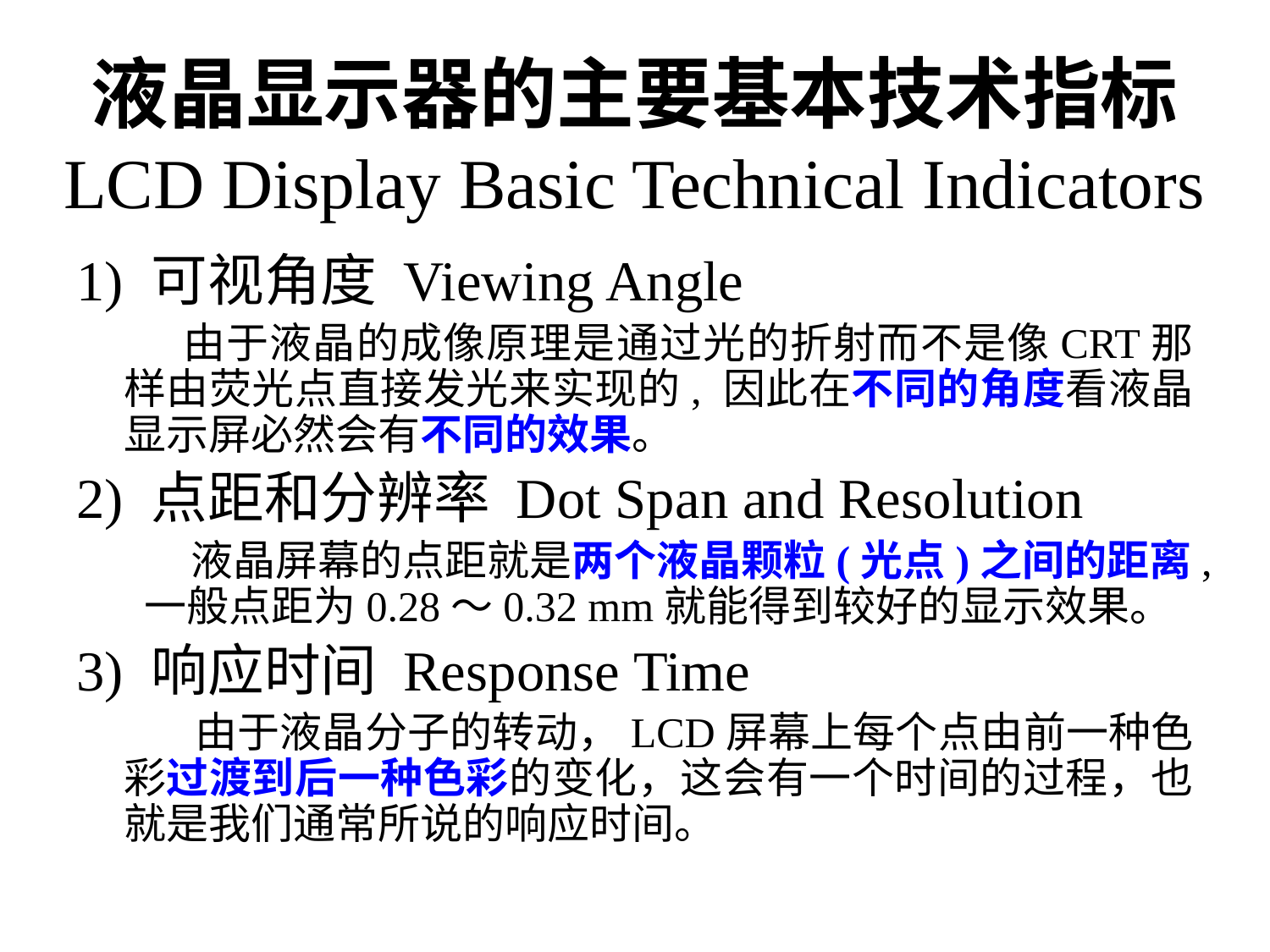

# 液晶显示器的主要基本技术指标 LCD Display Basic Technical Indicators
1) 可视角度 Viewing Angle
         由于液晶的成像原理是通过光的折射而不是像CRT那样由荧光点直接发光来实现的, 因此在不同的角度看液晶显示屏必然会有不同的效果。
2) 点距和分辨率 Dot Span and Resolution
           液晶屏幕的点距就是两个液晶颗粒(光点)之间的距离, 一般点距为0.28～0.32 mm就能得到较好的显示效果。
3) 响应时间 Response Time
           由于液晶分子的转动，LCD屏幕上每个点由前一种色彩过渡到后一种色彩的变化，这会有一个时间的过程，也就是我们通常所说的响应时间。